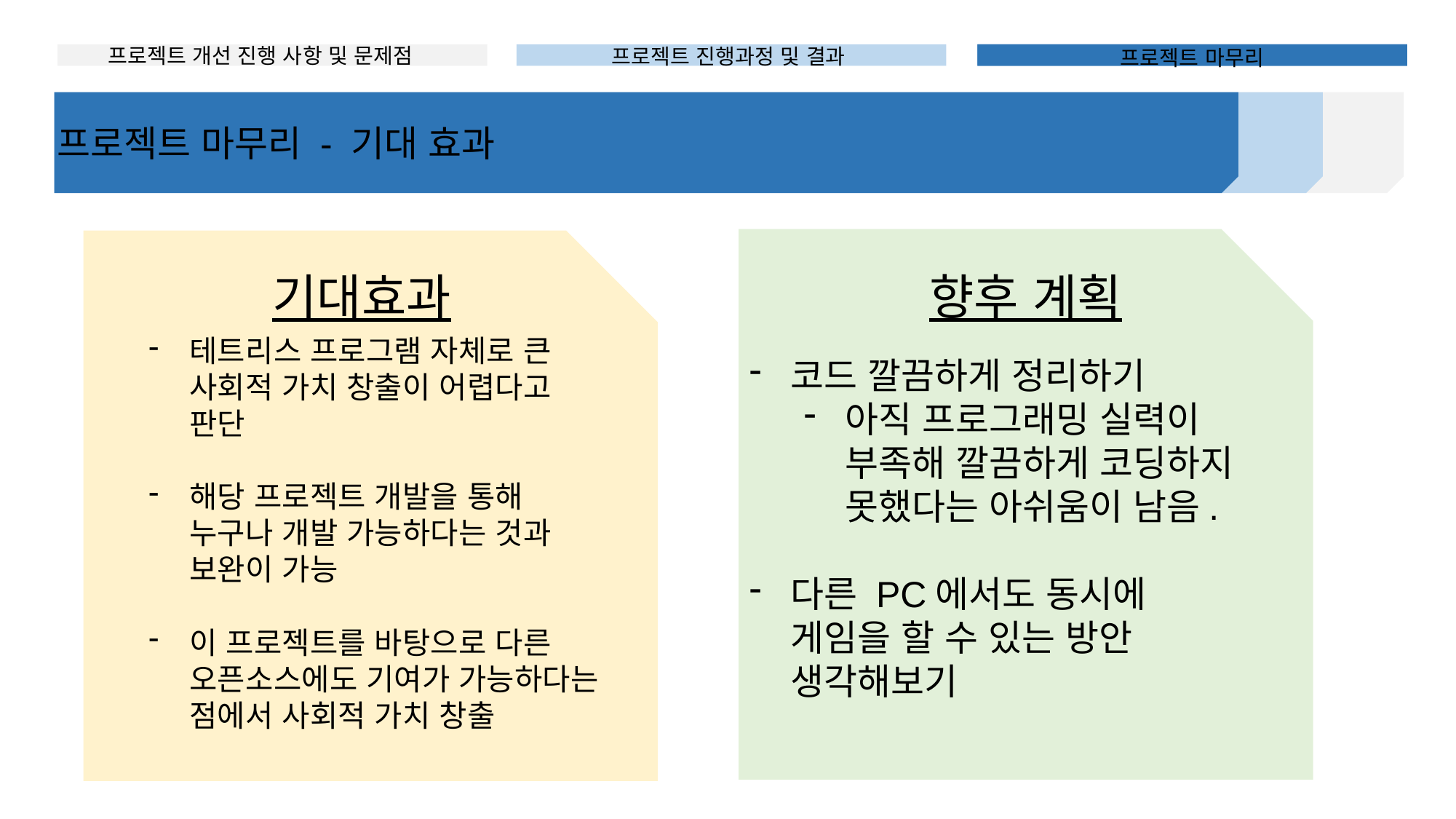

타임 라인
프로젝트 개선 진행 사항 및 문제점
프로젝트 진행과정 및 결과
프로젝트 마무리

프로젝트 마무리 - 기대 효과
코드 깔끔하게 정리하기
아직 프로그래밍 실력이 부족해 깔끔하게 코딩하지 못했다는 아쉬움이 남음.

다른 PC에서도 동시에 게임을 할 수 있는 방안 생각해보기

테트리스 프로그램 자체로 큰 사회적 가치 창출이 어렵다고 판단

해당 프로젝트 개발을 통해 누구나 개발 가능하다는 것과 보완이 가능

이 프로젝트를 바탕으로 다른 오픈소스에도 기여가 가능하다는 점에서 사회적 가치 창출

기대효과
향후 계획